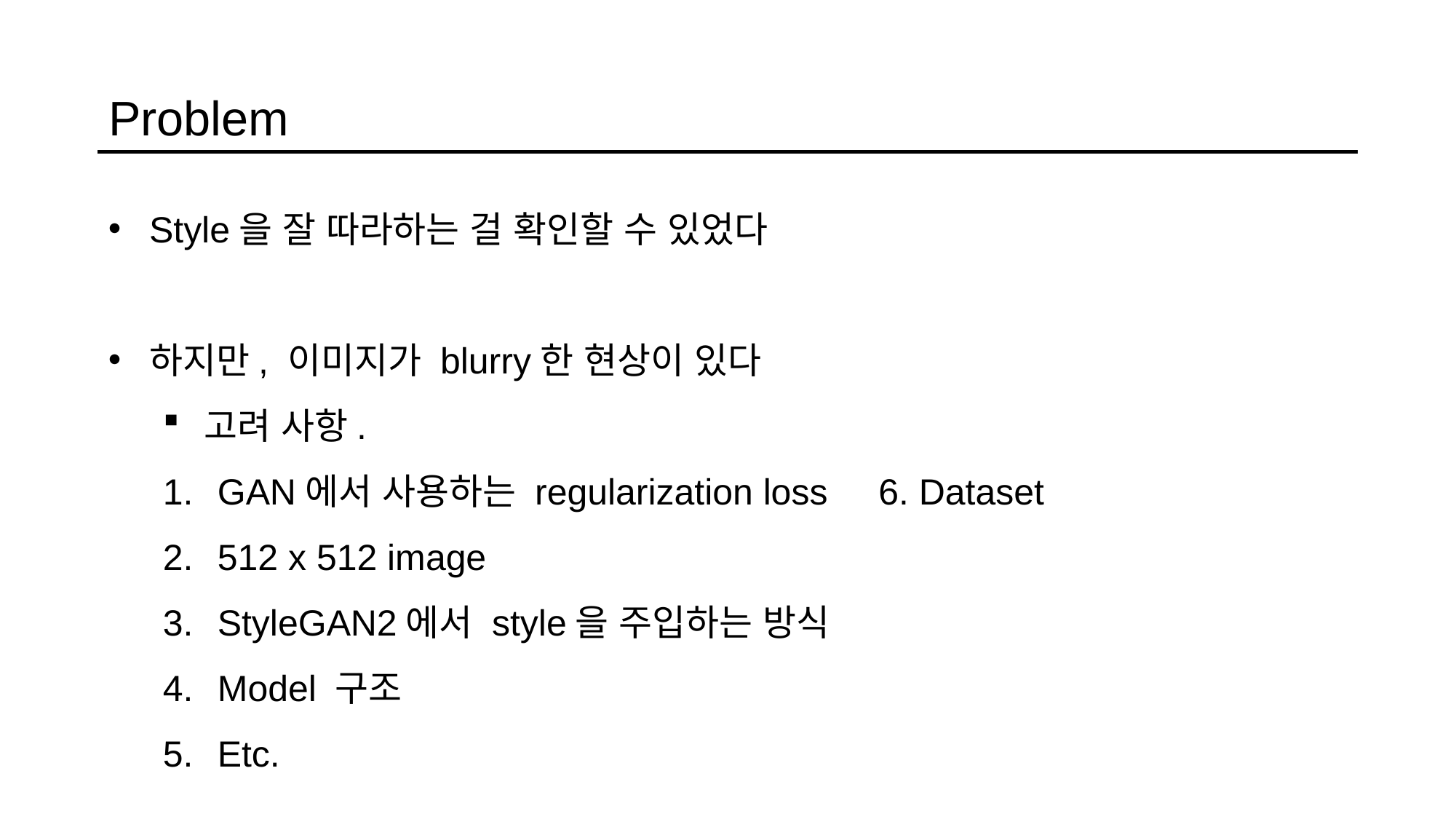

Problem
Style을 잘 따라하는 걸 확인할 수 있었다

하지만, 이미지가 blurry한 현상이 있다
고려 사항.
GAN에서 사용하는 regularization loss     6. Dataset
512 x 512 image
StyleGAN2에서 style을 주입하는 방식
Model 구조
Etc.